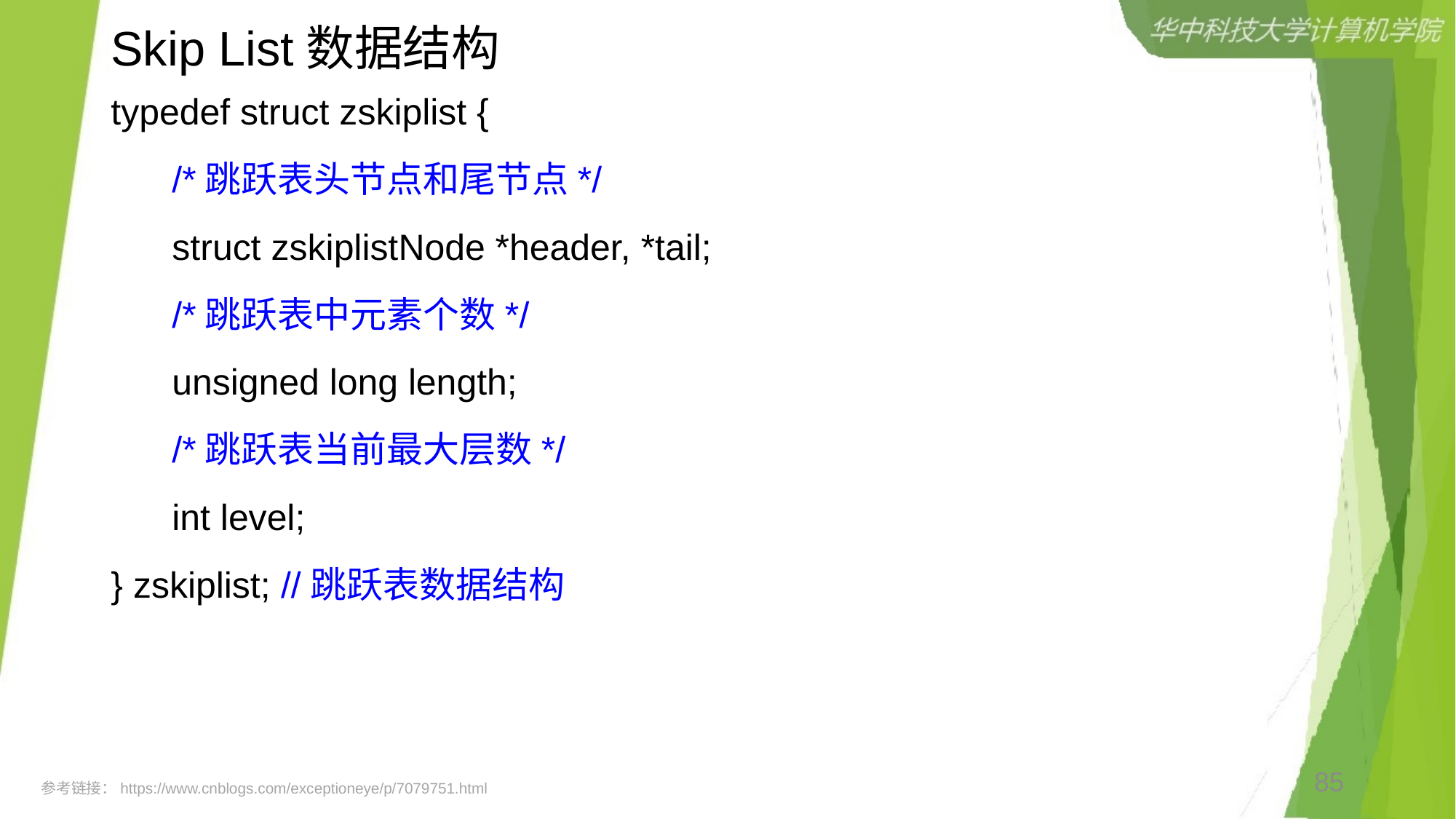

# Skip List数据结构
typedef struct zskiplist {
      /*跳跃表头节点和尾节点*/
      struct zskiplistNode *header, *tail;
      /*跳跃表中元素个数*/
      unsigned long length;
      /*跳跃表当前最大层数*/
      int level;
} zskiplist; //跳跃表数据结构

85
参考链接：https://www.cnblogs.com/exceptioneye/p/7079751.html